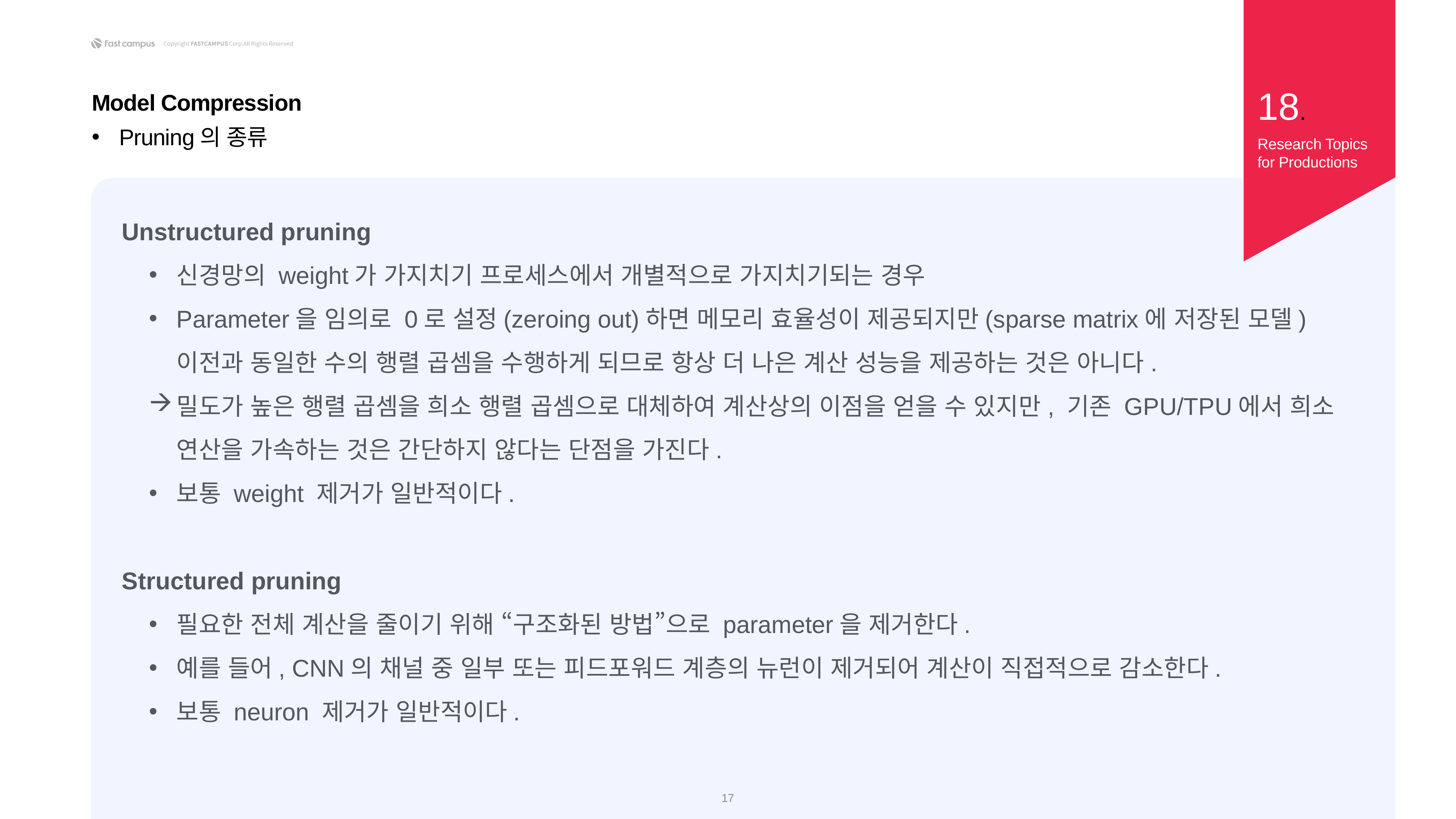

18.
Model Compression
Pruning의 종류
Research Topics
for Productions
Unstructured pruning
신경망의 weight가 가지치기 프로세스에서 개별적으로 가지치기되는 경우
Parameter을 임의로 0로 설정(zeroing out)하면 메모리 효율성이 제공되지만(sparse matrix에 저장된 모델) 이전과 동일한 수의 행렬 곱셈을 수행하게 되므로 항상 더 나은 계산 성능을 제공하는 것은 아니다.
밀도가 높은 행렬 곱셈을 희소 행렬 곱셈으로 대체하여 계산상의 이점을 얻을 수 있지만, 기존 GPU/TPU에서 희소 연산을 가속하는 것은 간단하지 않다는 단점을 가진다.
보통 weight 제거가 일반적이다.

Structured pruning
필요한 전체 계산을 줄이기 위해 “구조화된 방법”으로 parameter을 제거한다.
예를 들어, CNN의 채널 중 일부 또는 피드포워드 계층의 뉴런이 제거되어 계산이 직접적으로 감소한다.
보통 neuron 제거가 일반적이다.
17